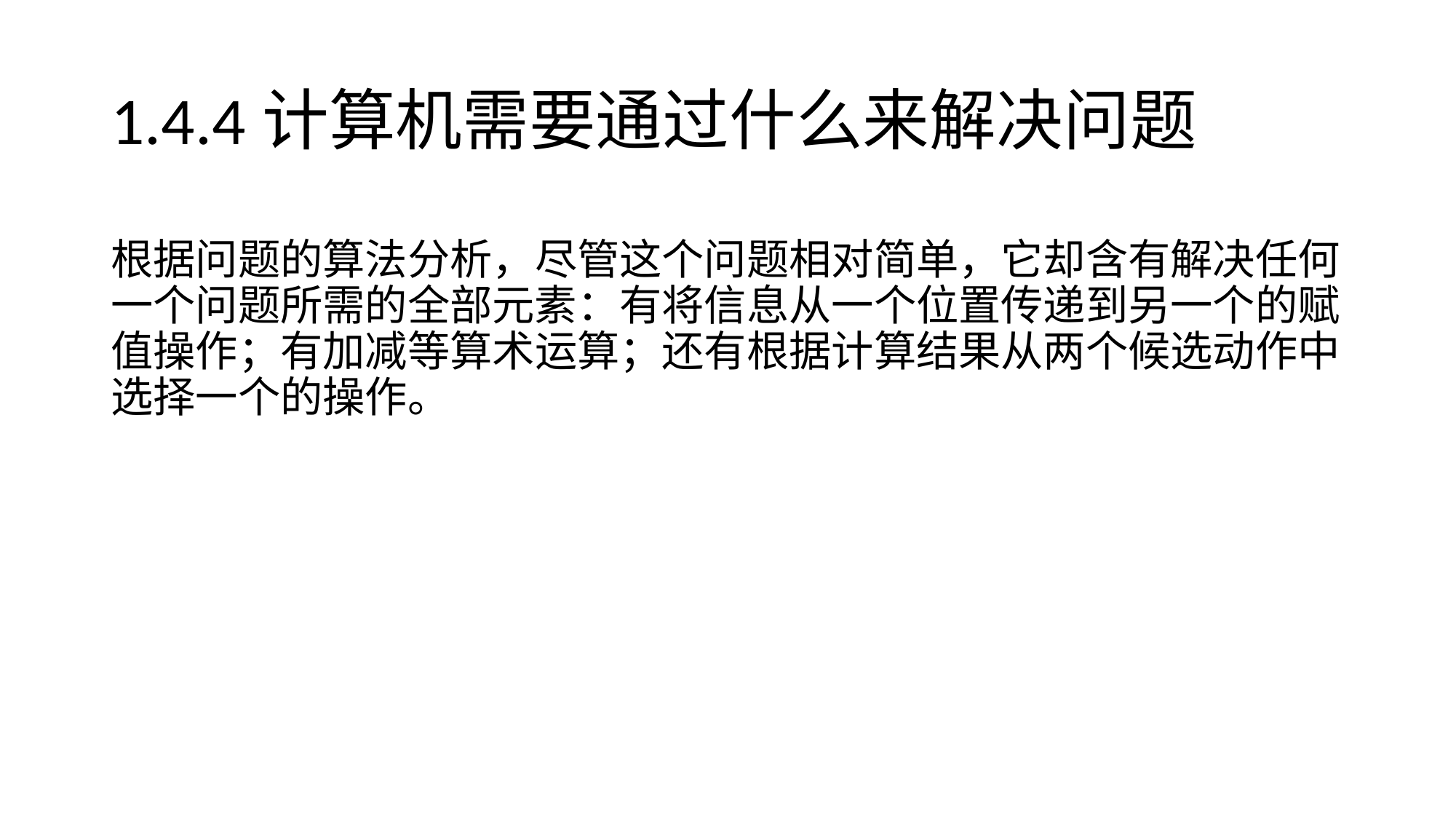

# 1.4.4计算机需要通过什么来解决问题

根据问题的算法分析，尽管这个问题相对简单，它却含有解决任何一个问题所需的全部元素：有将信息从一个位置传递到另一个的赋值操作；有加减等算术运算；还有根据计算结果从两个候选动作中选择一个的操作。